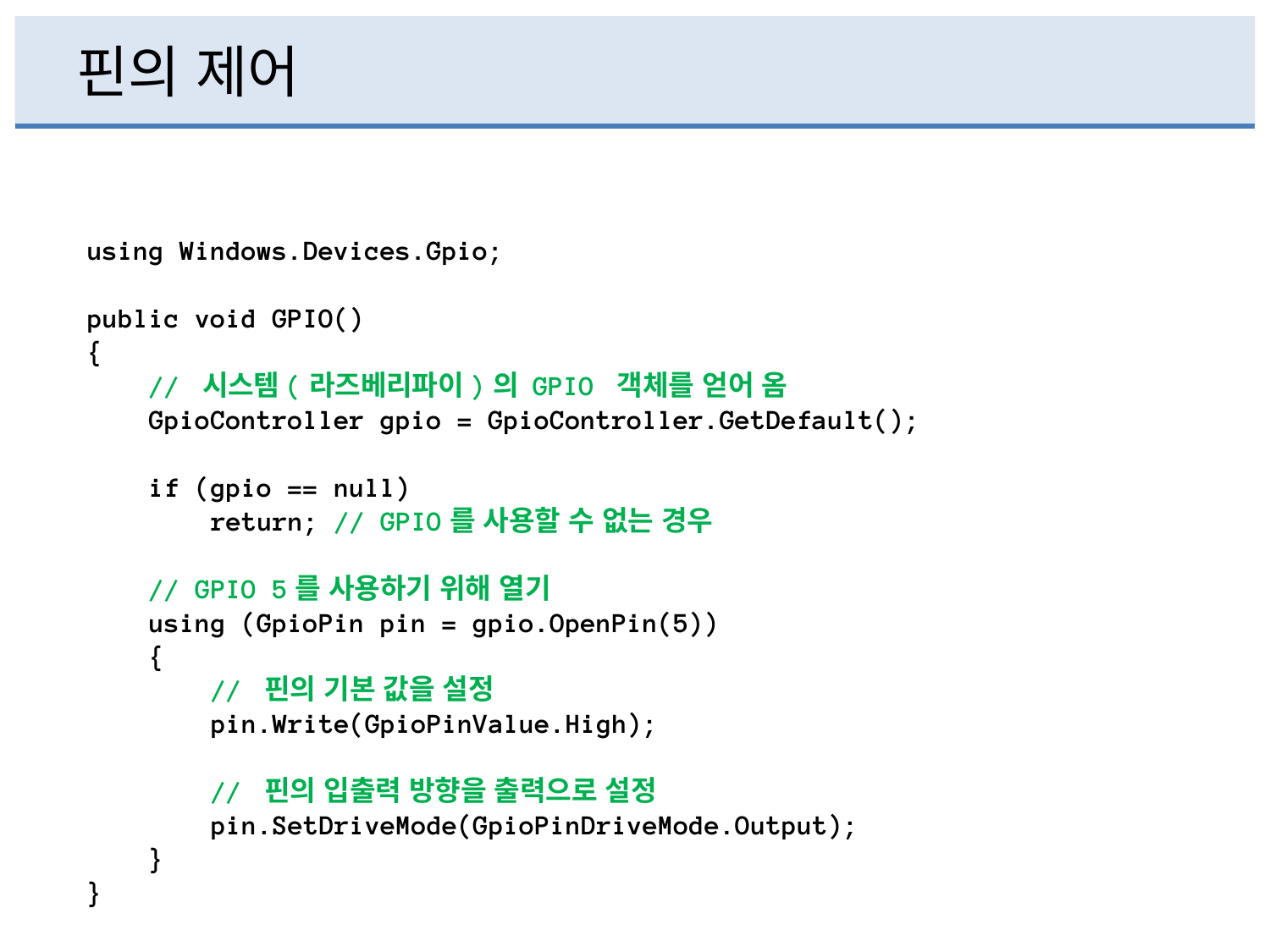

# 핀의 제어

using Windows.Devices.Gpio;

public void GPIO()
{
    // 시스템(라즈베리파이)의 GPIO 객체를 얻어 옴
    GpioController gpio = GpioController.GetDefault();

    if (gpio == null)
        return; // GPIO를 사용할 수 없는 경우

    // GPIO 5를 사용하기 위해 열기
    using (GpioPin pin = gpio.OpenPin(5))
    {
        // 핀의 기본 값을 설정
        pin.Write(GpioPinValue.High);

        // 핀의 입출력 방향을 출력으로 설정
        pin.SetDriveMode(GpioPinDriveMode.Output);
    }
}